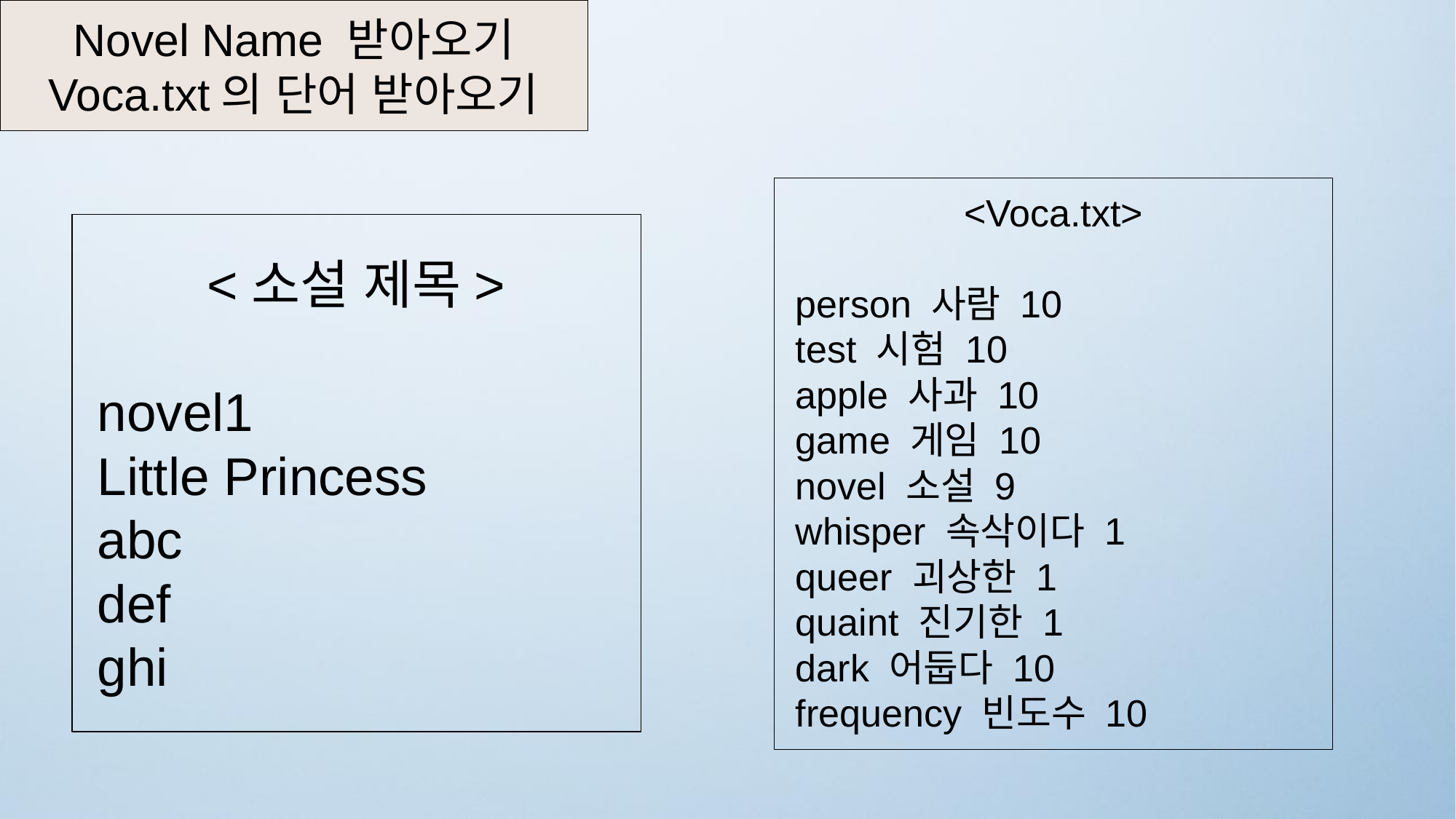

Novel Name 받아오기
Voca.txt의 단어 받아오기
<Voca.txt>

 person 사람 10
 test 시험 10
 apple 사과 10
 game 게임 10
 novel 소설 9
 whisper 속삭이다 1
 queer 괴상한 1
 quaint 진기한 1
 dark 어둡다 10
 frequency 빈도수 10

<소설 제목>

 novel1
 Little Princess
 abc
 def
 ghi